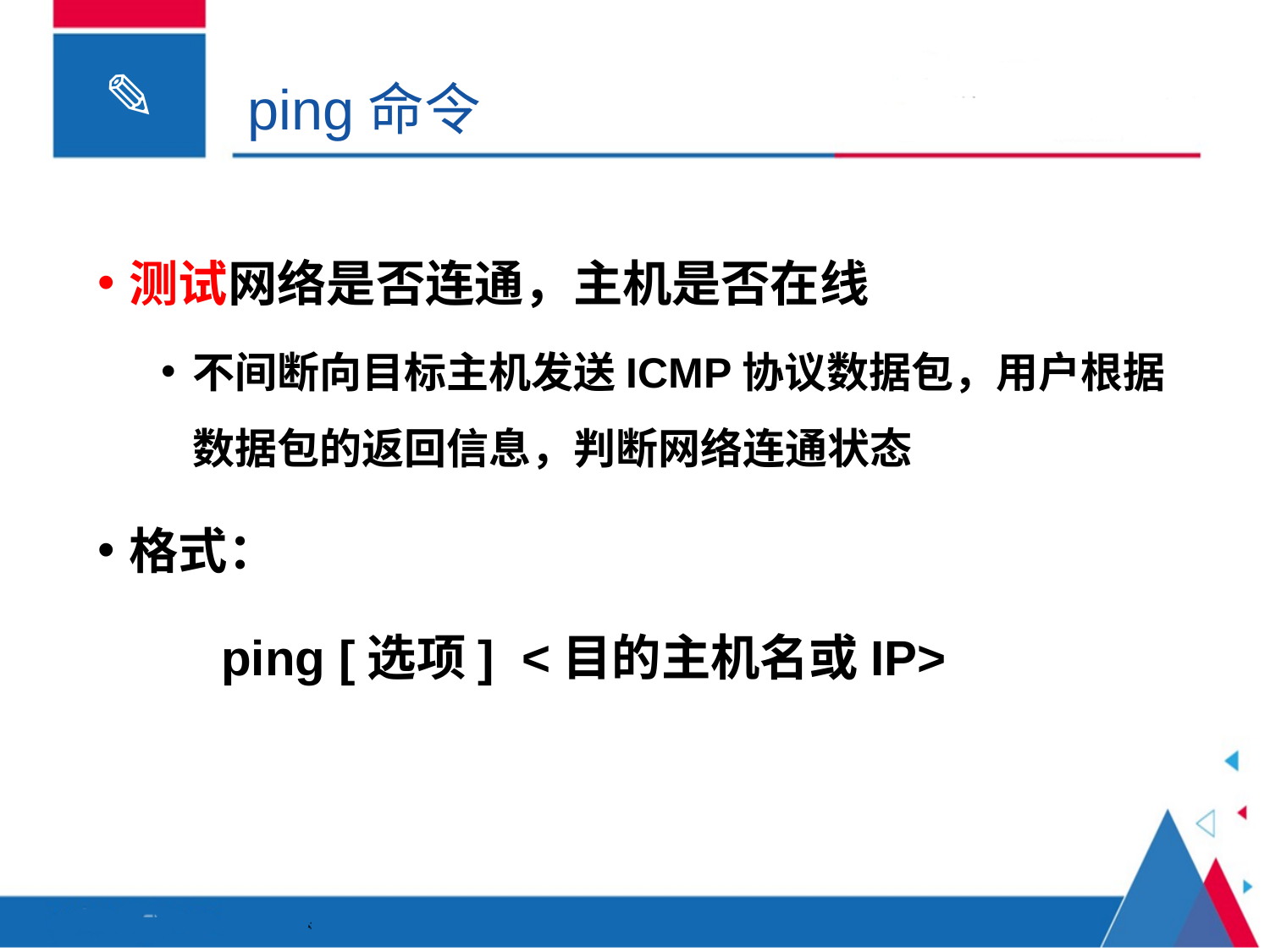

# ping命令
测试网络是否连通，主机是否在线
不间断向目标主机发送ICMP协议数据包，用户根据数据包的返回信息，判断网络连通状态
格式：
         ping [选项]  <目的主机名或IP>